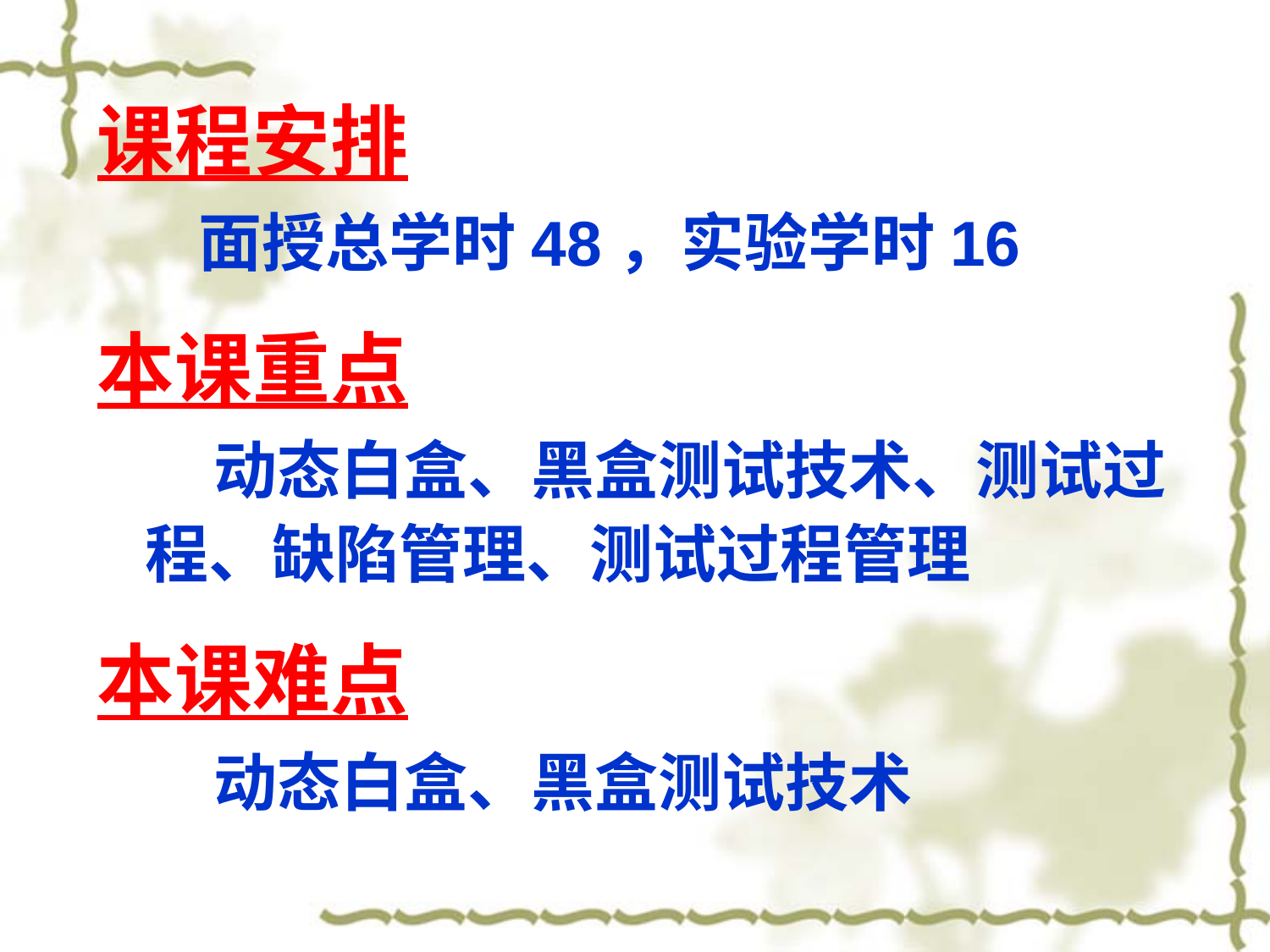

课程安排
      面授总学时48，实验学时16

本课重点
       动态白盒、黑盒测试技术、测试过程、缺陷管理、测试过程管理

本课难点
       动态白盒、黑盒测试技术